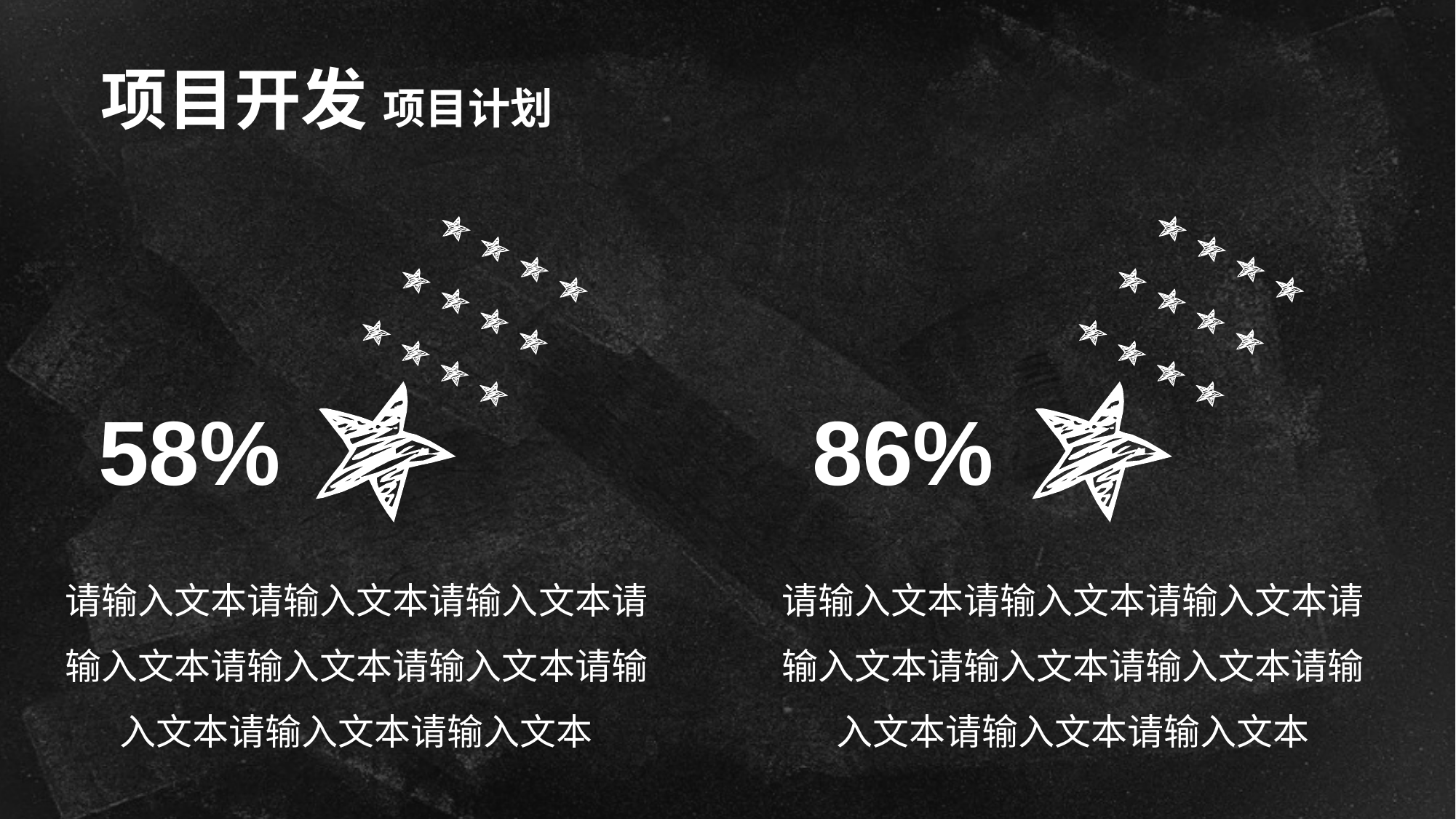

# 项目开发 项目计划

58%
86%
请输入文本请输入文本请输入文本请输入文本请输入文本请输入文本请输入文本请输入文本请输入文本
请输入文本请输入文本请输入文本请输入文本请输入文本请输入文本请输入文本请输入文本请输入文本